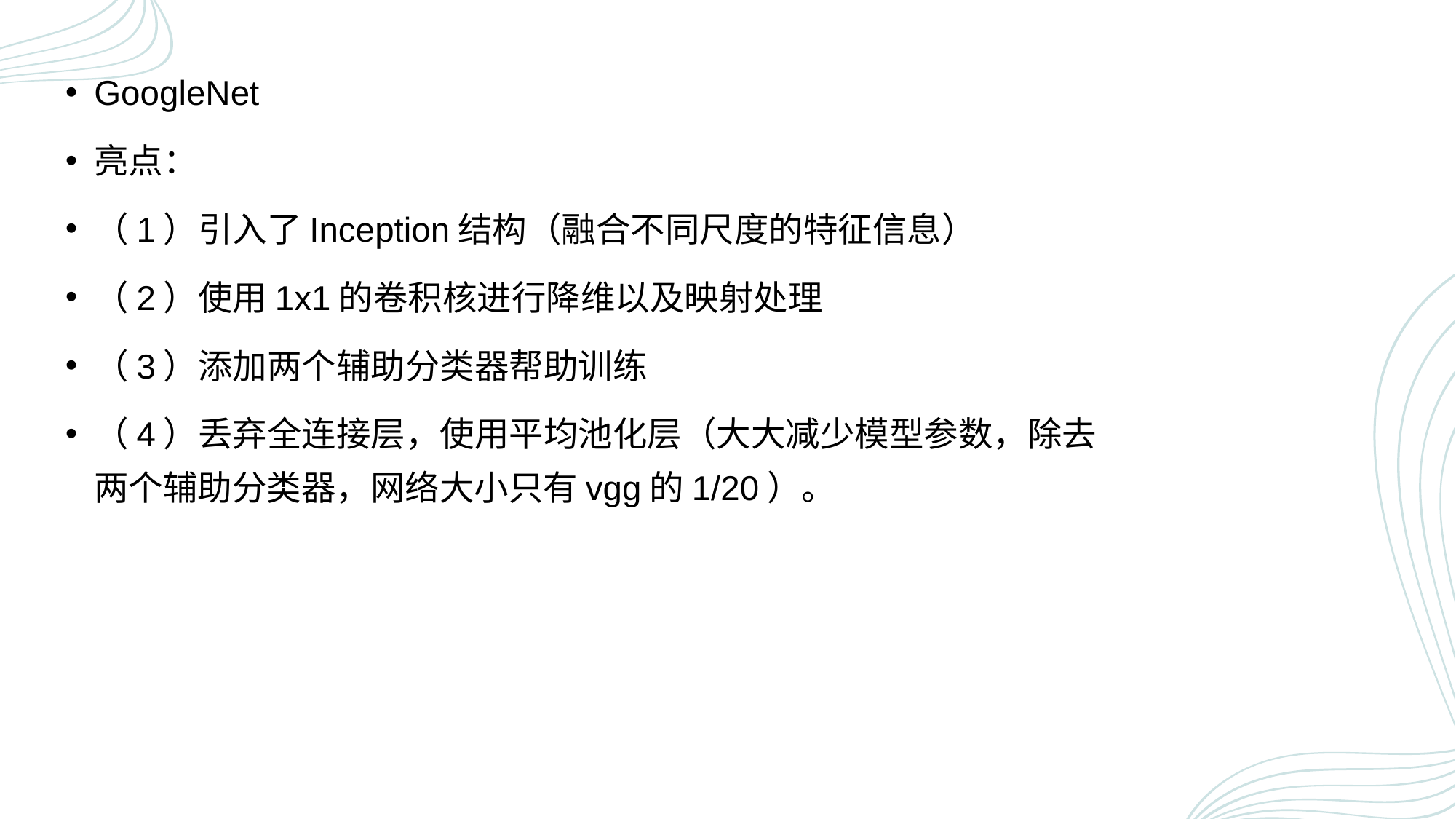

#
GoogleNet
亮点：
（1）引入了Inception结构（融合不同尺度的特征信息）
（2）使用1x1的卷积核进行降维以及映射处理
（3）添加两个辅助分类器帮助训练
（4）丢弃全连接层，使用平均池化层（大大减少模型参数，除去两个辅助分类器，网络大小只有vgg的1/20）。